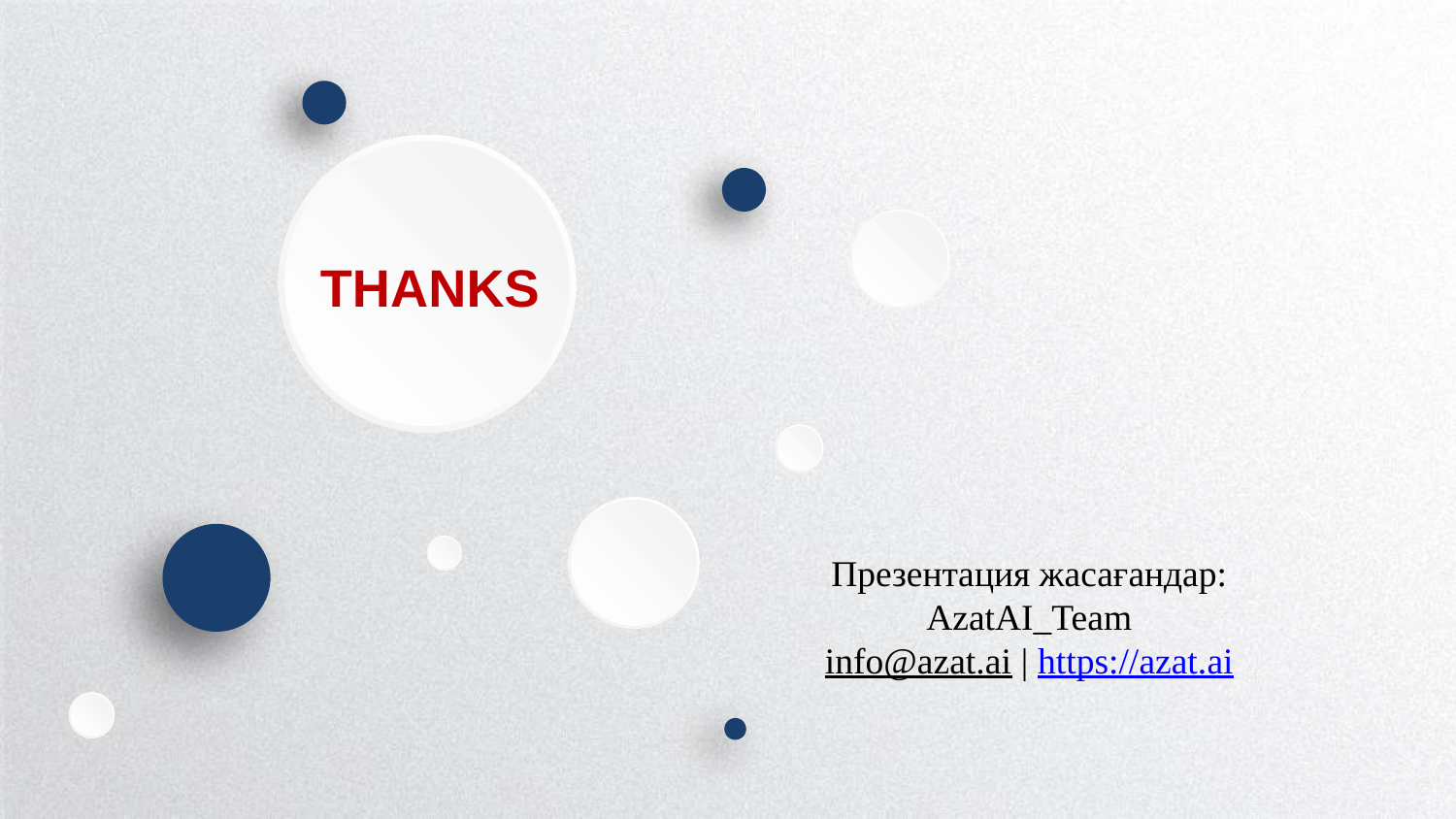

THANKS

Презентация жасағандар:
AzatAI_Team
info@azat.ai | https://azat.ai

延时符